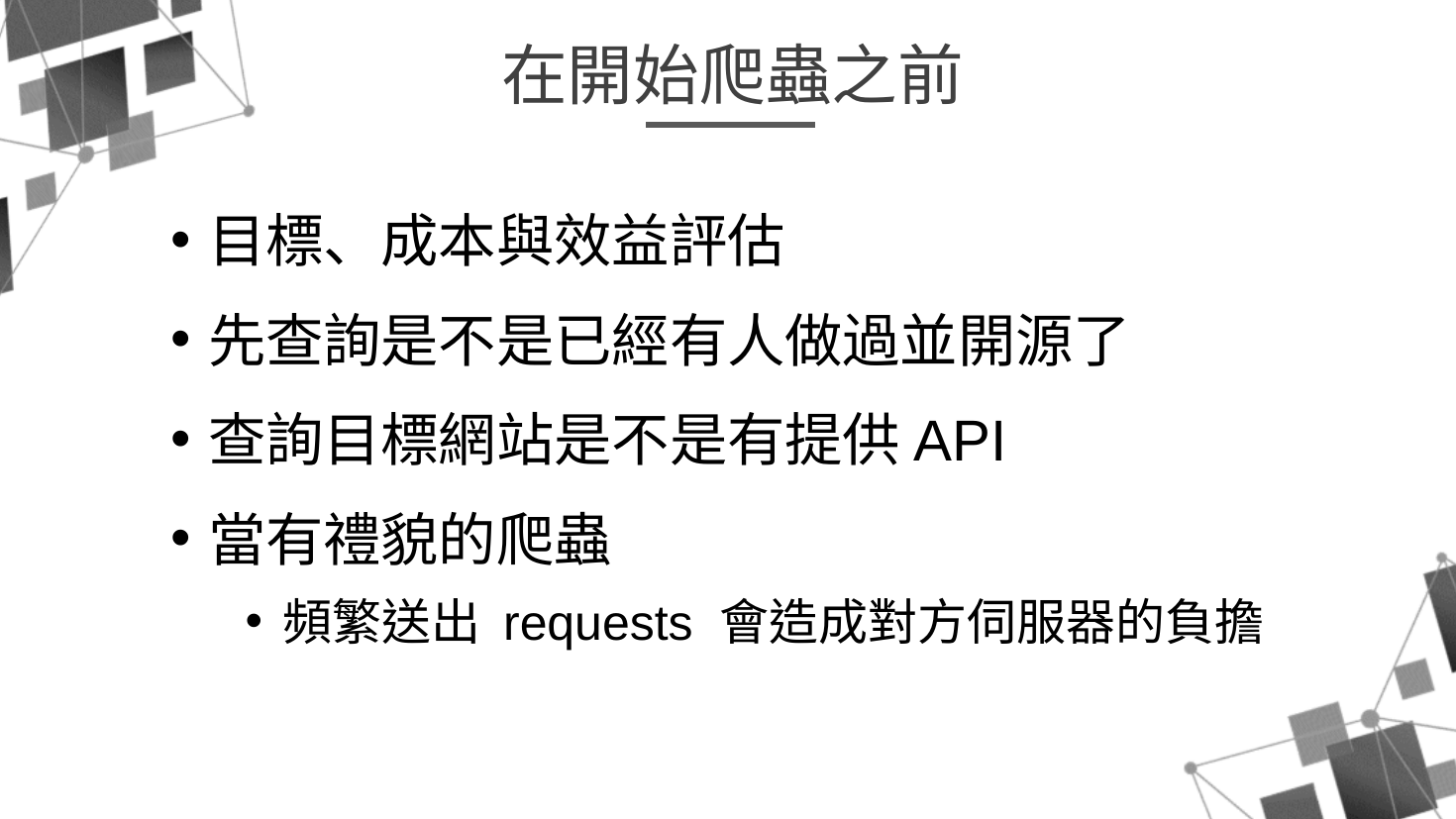

在開始爬蟲之前
目標、成本與效益評估
先查詢是不是已經有人做過並開源了
查詢目標網站是不是有提供API
當有禮貌的爬蟲
頻繁送出 requests 會造成對方伺服器的負擔